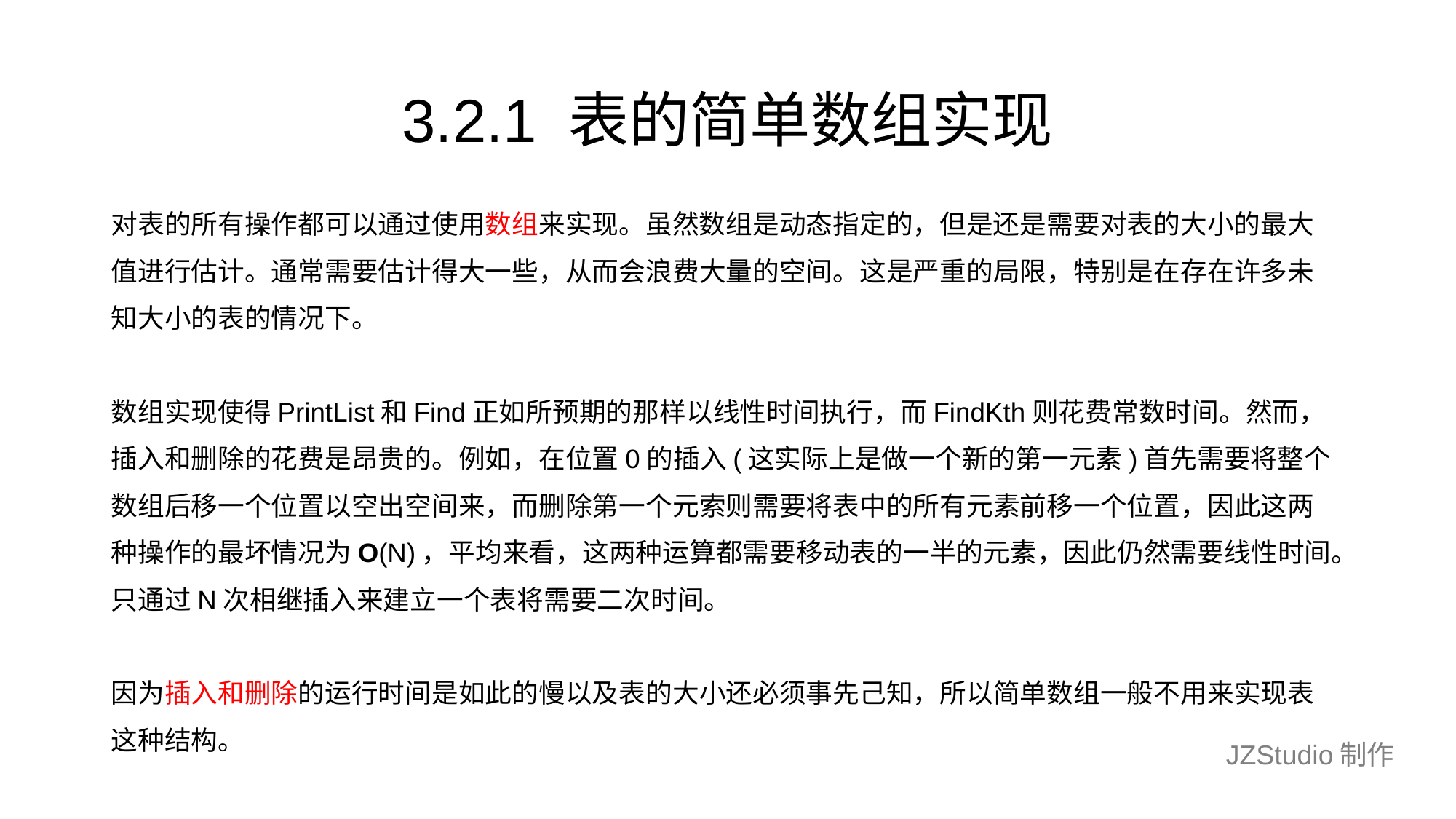

# 3.2.1 表的简单数组实现
对表的所有操作都可以通过使用数组来实现。虽然数组是动态指定的，但是还是需要对表的大小的最大
值进行估计。通常需要估计得大一些，从而会浪费大量的空间。这是严重的局限，特别是在存在许多未
知大小的表的情况下。

数组实现使得PrintList和Find正如所预期的那样以线性时间执行，而FindKth则花费常数时间。然而，
插入和删除的花费是昂贵的。例如，在位置0的插入(这实际上是做一个新的第一元素)首先需要将整个
数组后移一个位置以空出空间来，而删除第一个元索则需要将表中的所有元素前移一个位置，因此这两
种操作的最坏情况为O(N)，平均来看，这两种运算都需要移动表的一半的元素，因此仍然需要线性时间。
只通过N次相继插入来建立一个表将需要二次时间。

因为插入和删除的运行时间是如此的慢以及表的大小还必须事先己知，所以简单数组一般不用来实现表
这种结构。